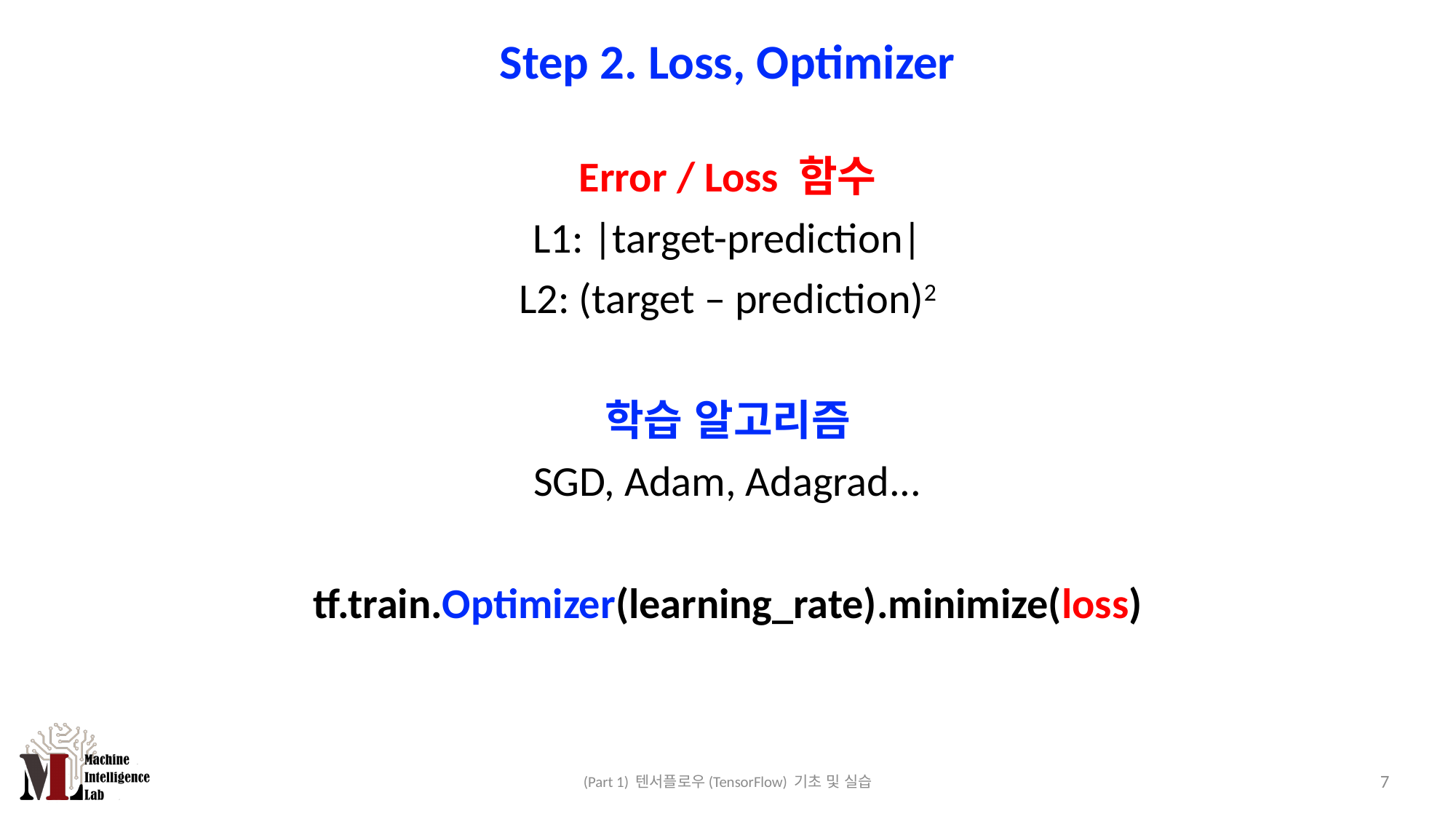

# Step 2. Loss, Optimizer
Error / Loss 함수
L1: |target-prediction|
L2: (target – prediction)2

학습 알고리즘
SGD, Adam, Adagrad...

tf.train.Optimizer(learning_rate).minimize(loss)
7
(Part 1) 텐서플로우(TensorFlow) 기초 및 실습